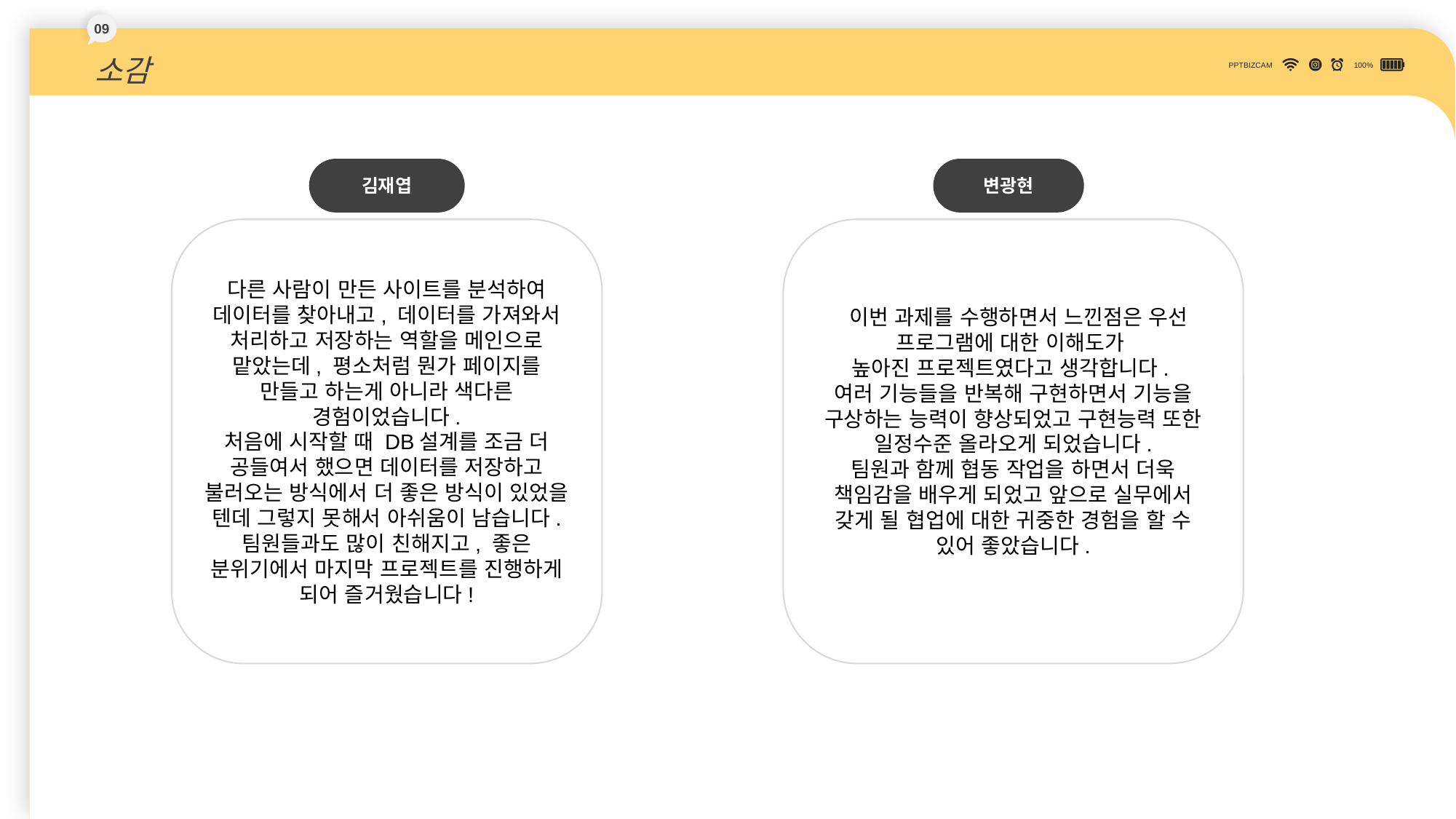

09
소감

PPTBIZCAM
100%

김재엽
변광현
다른 사람이 만든 사이트를 분석하여 데이터를 찾아내고, 데이터를 가져와서 처리하고 저장하는 역할을 메인으로 맡았는데, 평소처럼 뭔가 페이지를 만들고 하는게 아니라 색다른 경험이었습니다.
처음에 시작할 때 DB설계를 조금 더 공들여서 했으면 데이터를 저장하고 불러오는 방식에서 더 좋은 방식이 있었을 텐데 그렇지 못해서 아쉬움이 남습니다.
팀원들과도 많이 친해지고, 좋은 분위기에서 마지막 프로젝트를 진행하게 되어 즐거웠습니다!

 이번 과제를 수행하면서 느낀점은 우선 프로그램에 대한 이해도가
높아진 프로젝트였다고 생각합니다.
여러 기능들을 반복해 구현하면서 기능을 구상하는 능력이 향상되었고 구현능력 또한 일정수준 올라오게 되었습니다.
팀원과 함께 협동 작업을 하면서 더욱 책임감을 배우게 되었고 앞으로 실무에서 갖게 될 협업에 대한 귀중한 경험을 할 수 있어 좋았습니다.
DOWN